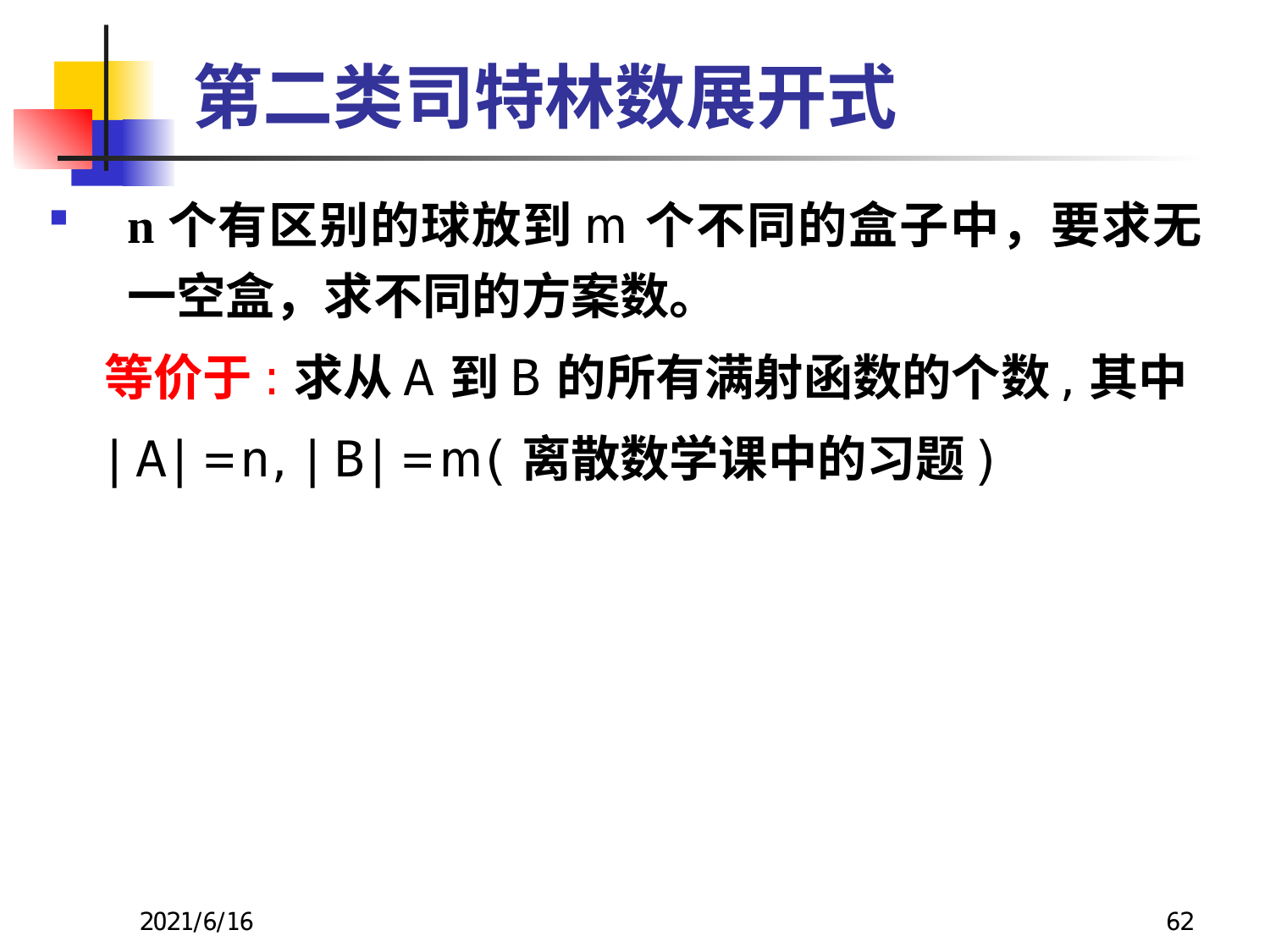

# 第二类司特林数展开式
n个有区别的球放到m个不同的盒子中，要求无一空盒，求不同的方案数。
    等价于:求从A到B的所有满射函数的个数,其中
    |A|=n, |B|=m(离散数学课中的习题)

2021/6/16
62